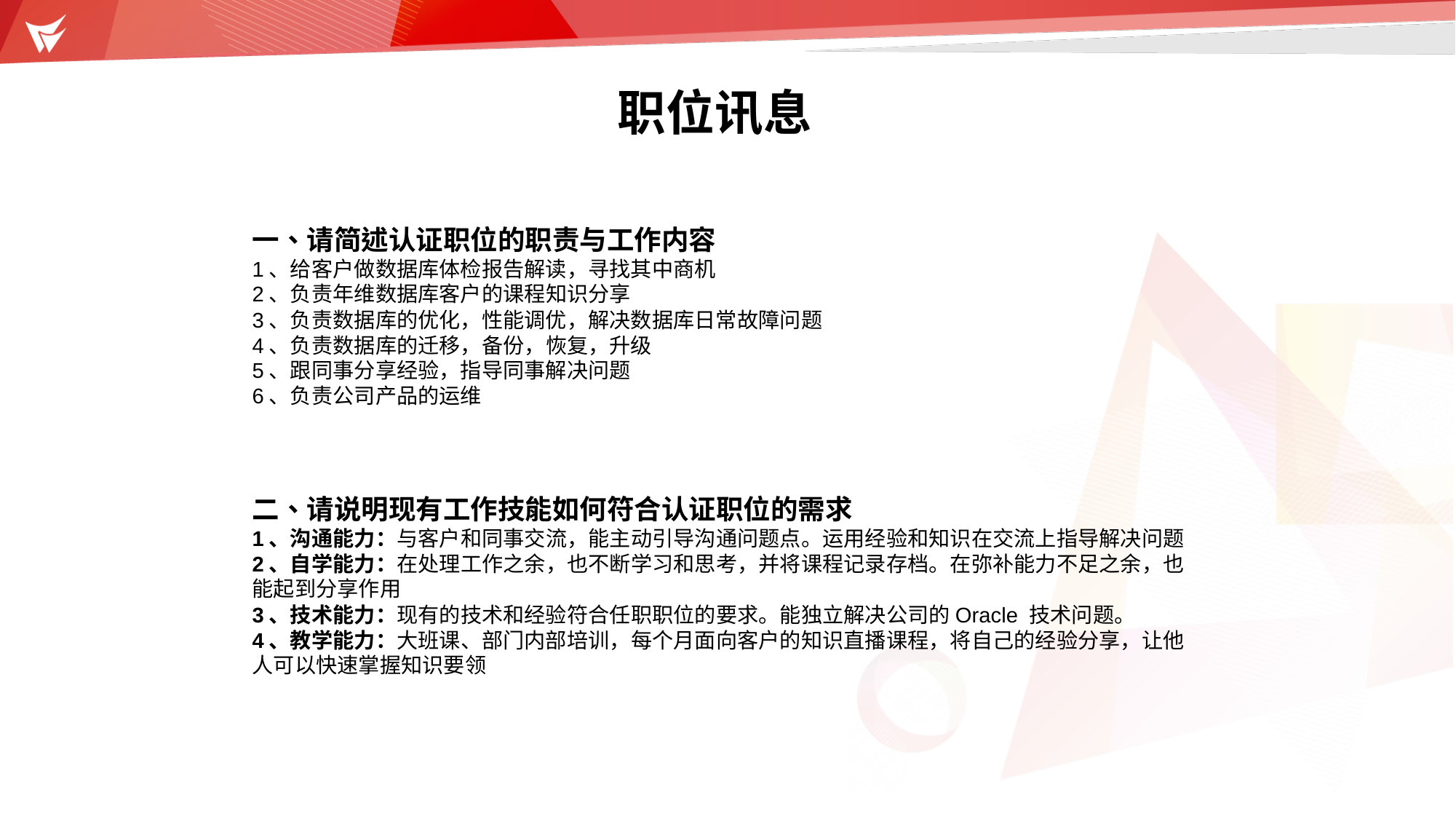

职位讯息
一、请简述认证职位的职责与工作内容
1、给客户做数据库体检报告解读，寻找其中商机
2、负责年维数据库客户的课程知识分享
3、负责数据库的优化，性能调优，解决数据库日常故障问题
4、负责数据库的迁移，备份，恢复，升级
5、跟同事分享经验，指导同事解决问题
6、负责公司产品的运维
二、请说明现有工作技能如何符合认证职位的需求
1、沟通能力：与客户和同事交流，能主动引导沟通问题点。运用经验和知识在交流上指导解决问题
2、自学能力：在处理工作之余，也不断学习和思考，并将课程记录存档。在弥补能力不足之余，也能起到分享作用
3、技术能力：现有的技术和经验符合任职职位的要求。能独立解决公司的Oracle 技术问题。
4、教学能力：大班课、部门内部培训，每个月面向客户的知识直播课程，将自己的经验分享，让他人可以快速掌握知识要领